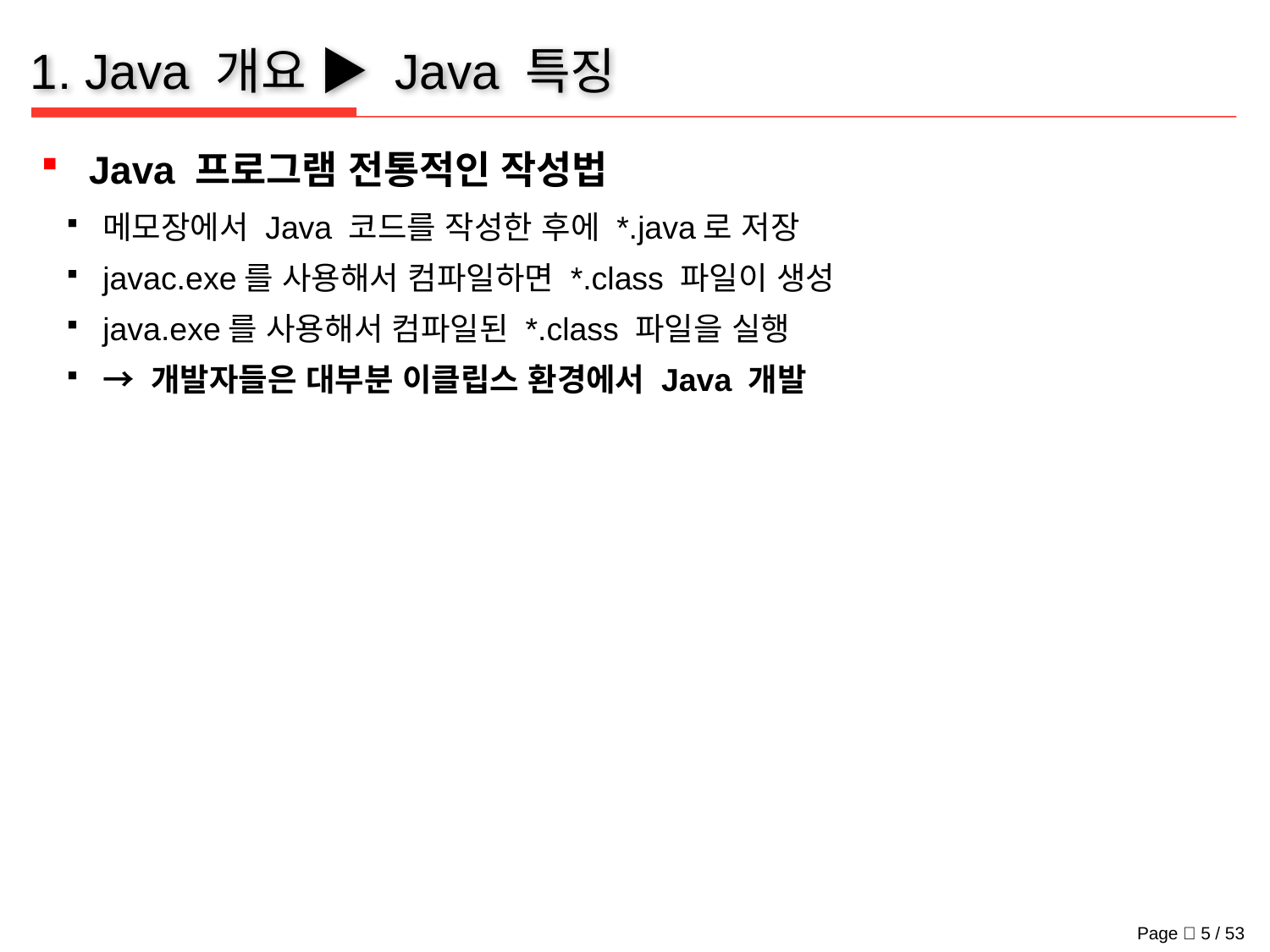

# 1. Java 개요 ▶ Java 특징
Java 프로그램 전통적인 작성법
메모장에서 Java 코드를 작성한 후에 *.java로 저장
javac.exe를 사용해서 컴파일하면 *.class 파일이 생성
java.exe를 사용해서 컴파일된 *.class 파일을 실행
→ 개발자들은 대부분 이클립스 환경에서 Java 개발